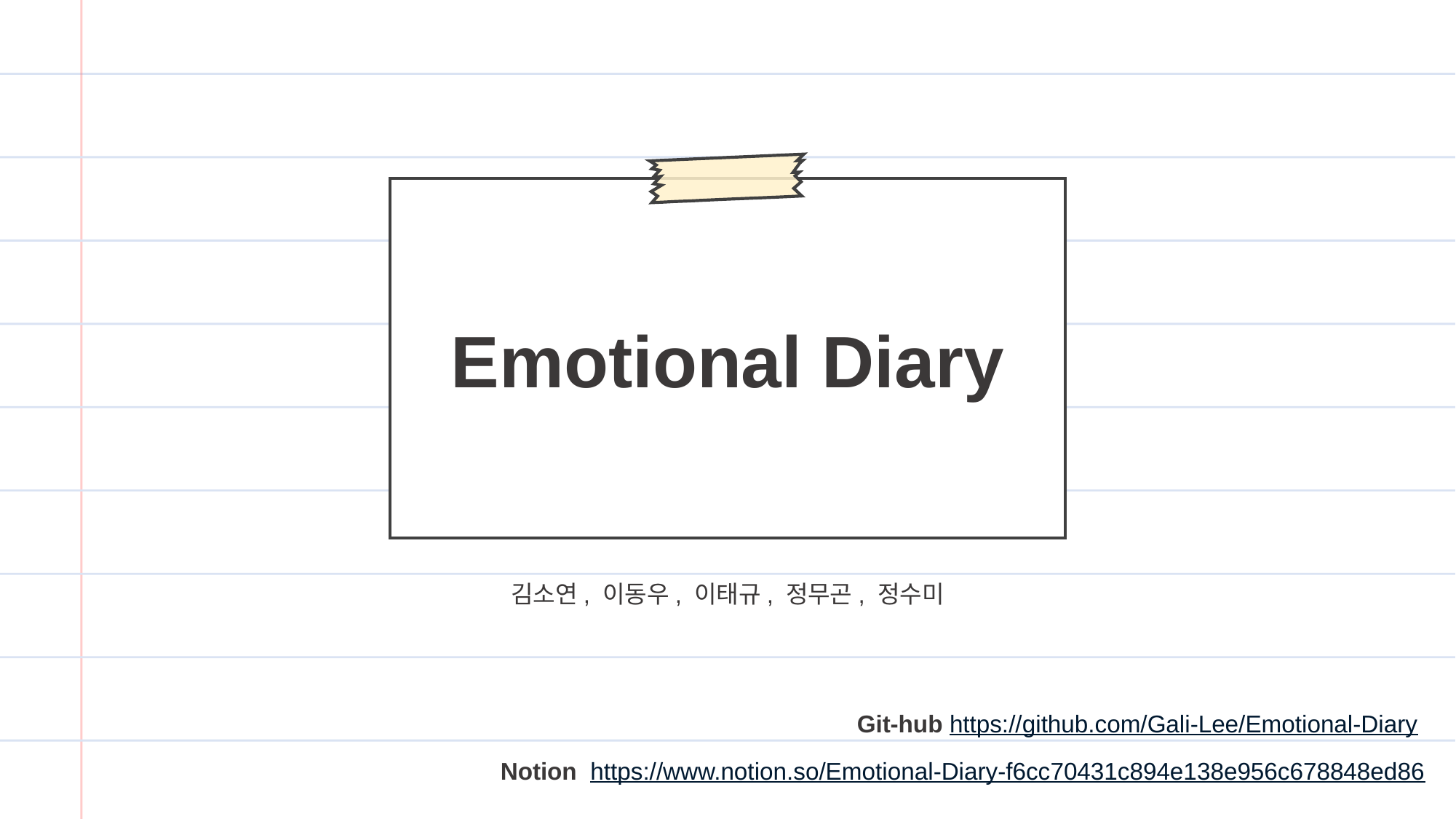

Emotional Diary
김소연, 이동우, 이태규, 정무곤, 정수미
Git-hub https://github.com/Gali-Lee/Emotional-Diary
Notion  https://www.notion.so/Emotional-Diary-f6cc70431c894e138e956c678848ed86